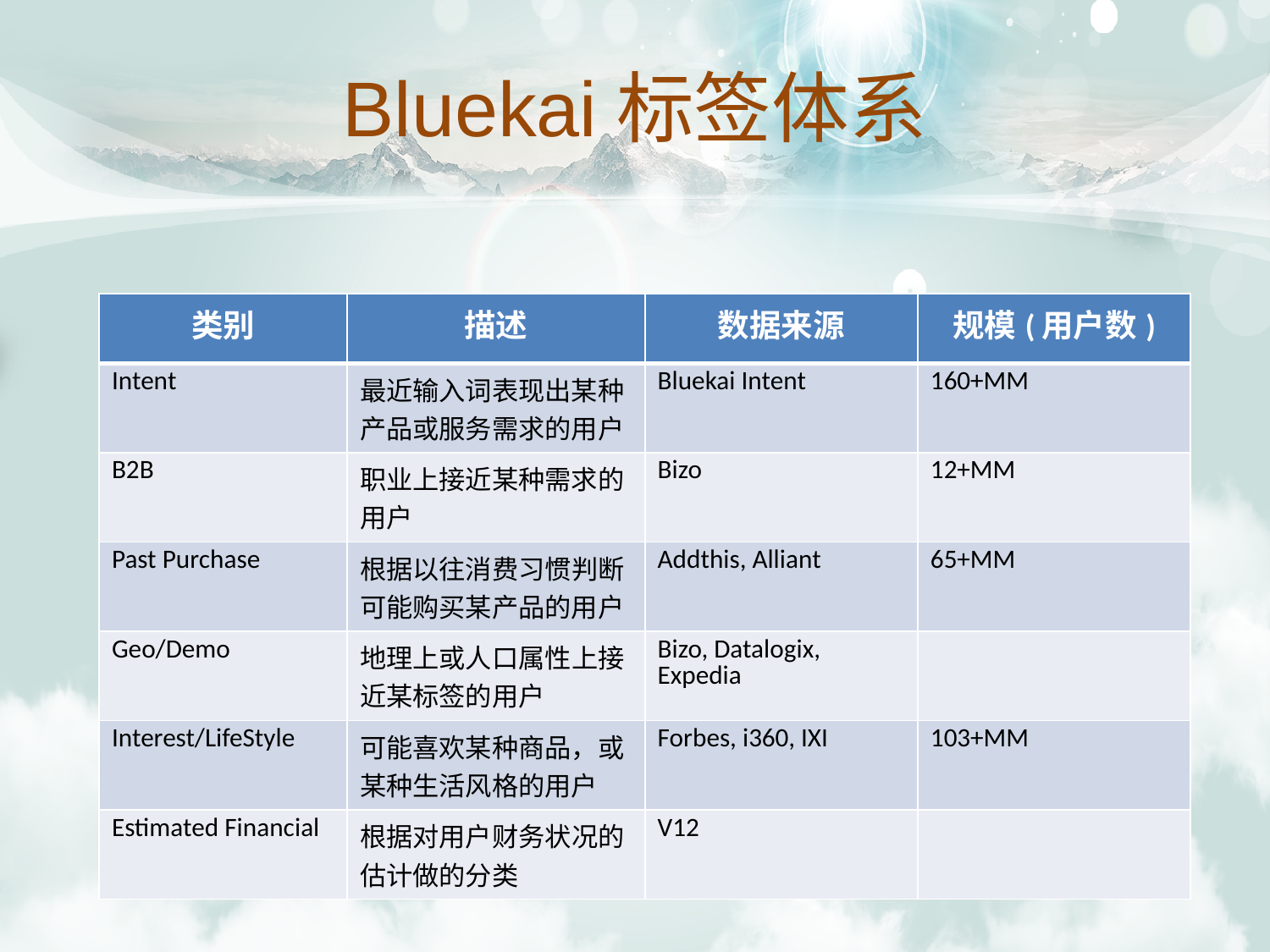

Bluekai标签体系
| 类别 | 描述 | 数据来源 | 规模(用户数) |
| --- | --- | --- | --- |
| Intent | 最近输入词表现出某种产品或服务需求的用户 | Bluekai Intent | 160+MM |
| B2B | 职业上接近某种需求的用户 | Bizo | 12+MM |
| Past Purchase | 根据以往消费习惯判断可能购买某产品的用户 | Addthis, Alliant | 65+MM |
| Geo/Demo | 地理上或人口属性上接近某标签的用户 | Bizo, Datalogix, Expedia |  |
| Interest/LifeStyle | 可能喜欢某种商品，或某种生活风格的用户 | Forbes, i360, IXI | 103+MM |
| Estimated Financial | 根据对用户财务状况的估计做的分类 | V12 |  |